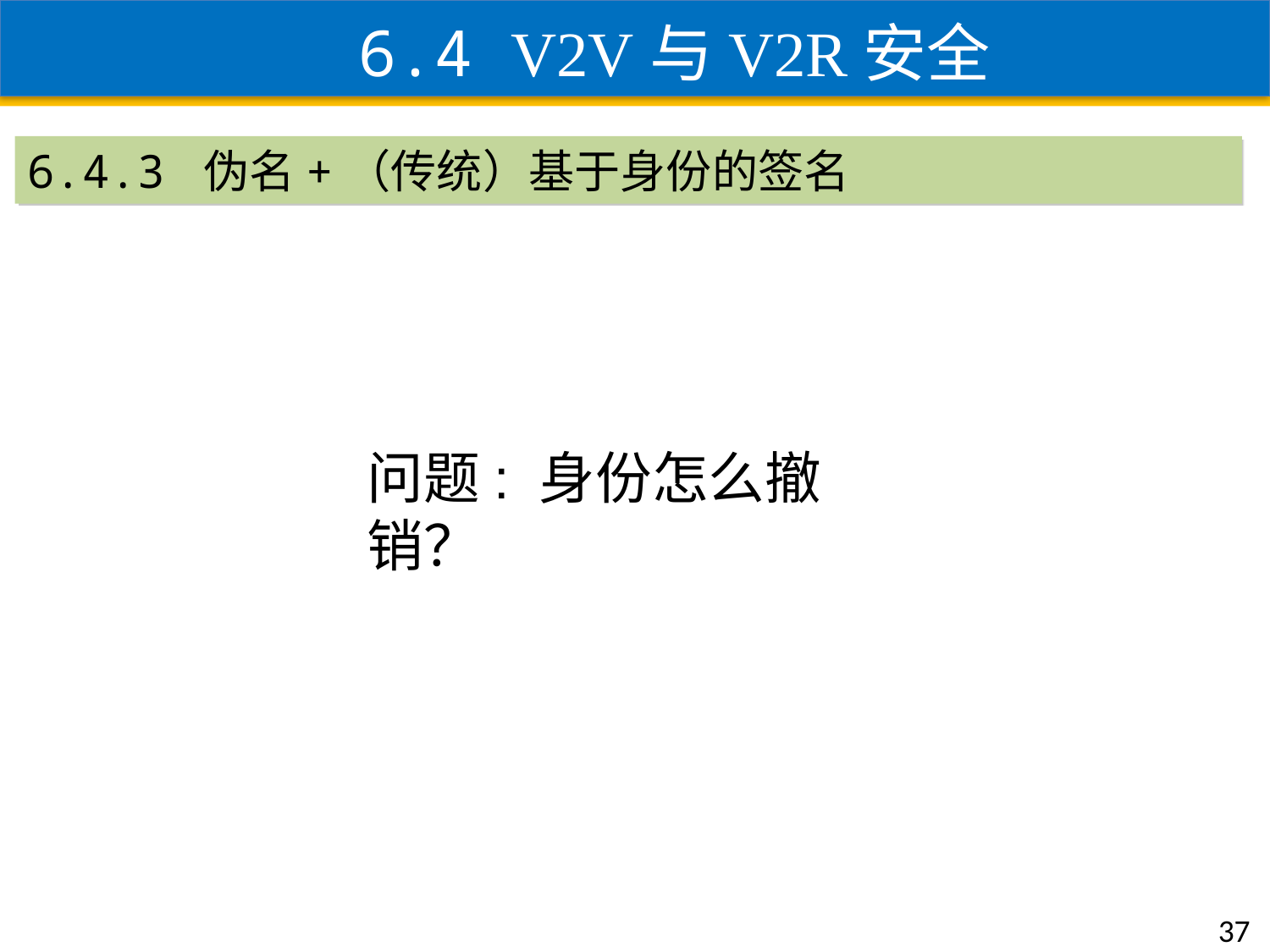

6.4 V2V与V2R安全
6.4.3 伪名+（传统）基于身份的签名
问题: 身份怎么撤销？
37